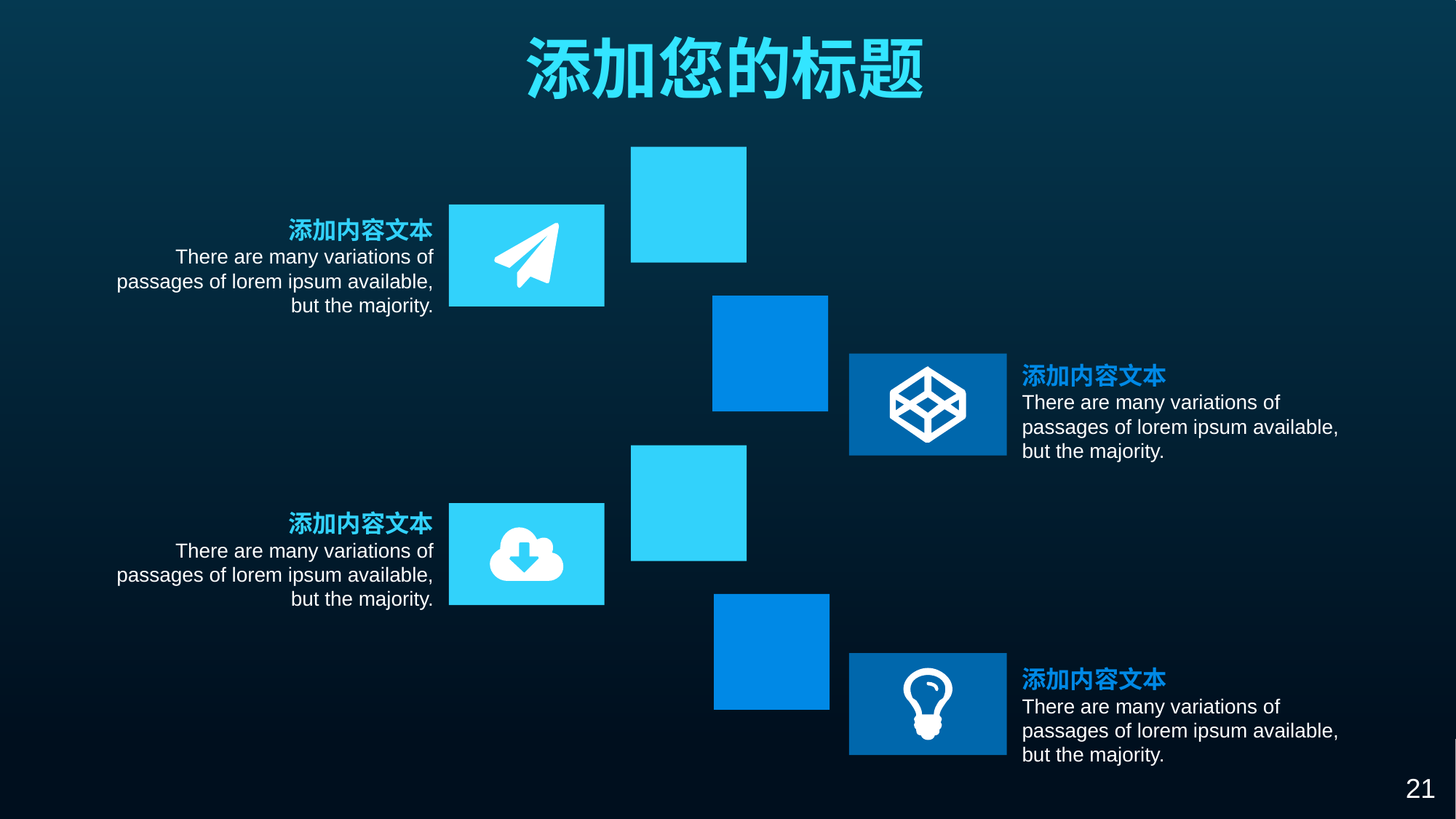

添加您的标题

添加内容文本
There are many variations of passages of lorem ipsum available, but the majority.

添加内容文本
There are many variations of passages of lorem ipsum available, but the majority.

添加内容文本
There are many variations of passages of lorem ipsum available, but the majority.

添加内容文本
There are many variations of passages of lorem ipsum available, but the majority.

21